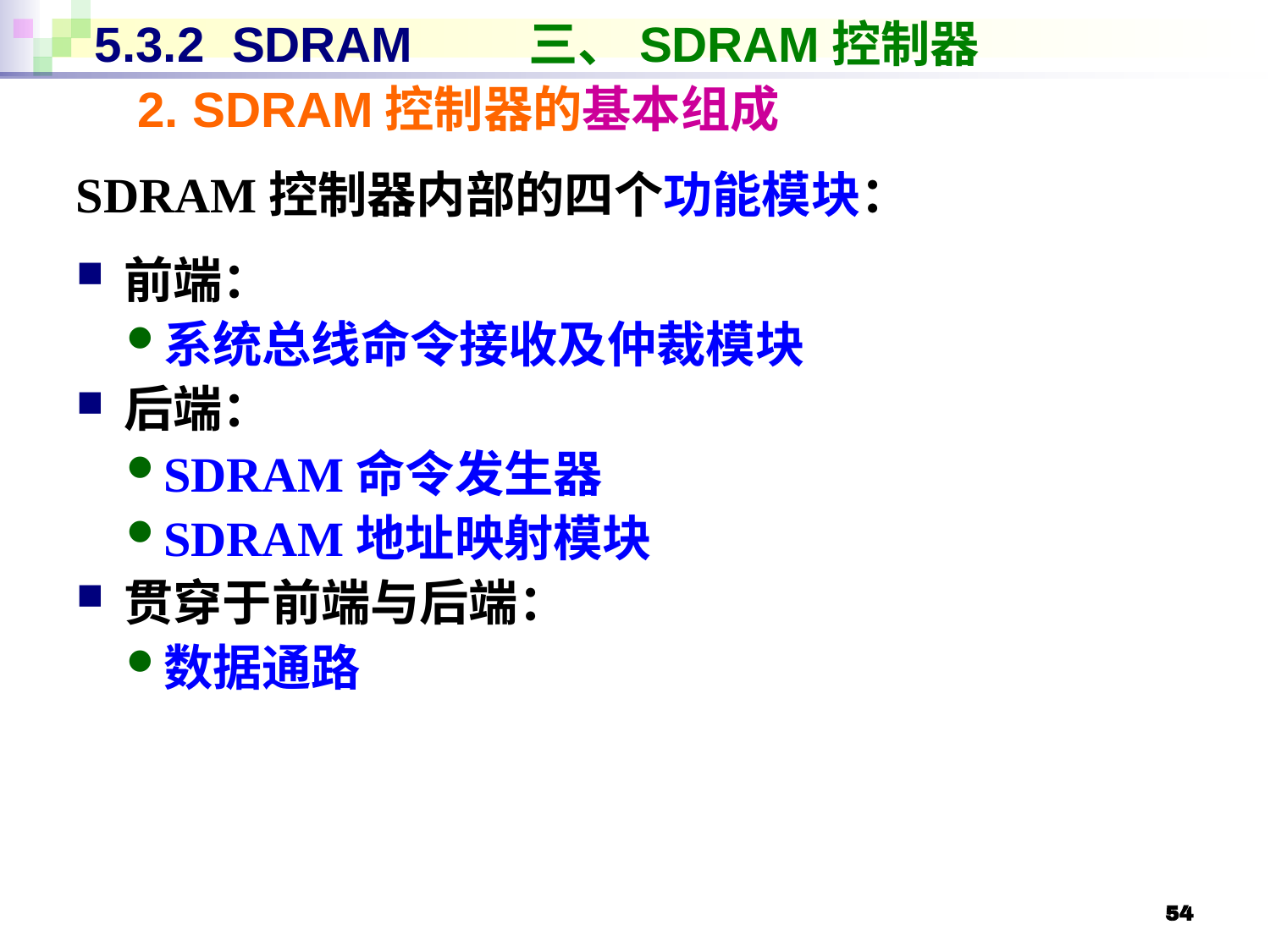

# 5.3.2  SDRAM	   三、SDRAM控制器
2. SDRAM控制器的基本组成
SDRAM控制器内部的四个功能模块：
前端：
系统总线命令接收及仲裁模块
后端：
SDRAM命令发生器
SDRAM地址映射模块
贯穿于前端与后端：
数据通路
54